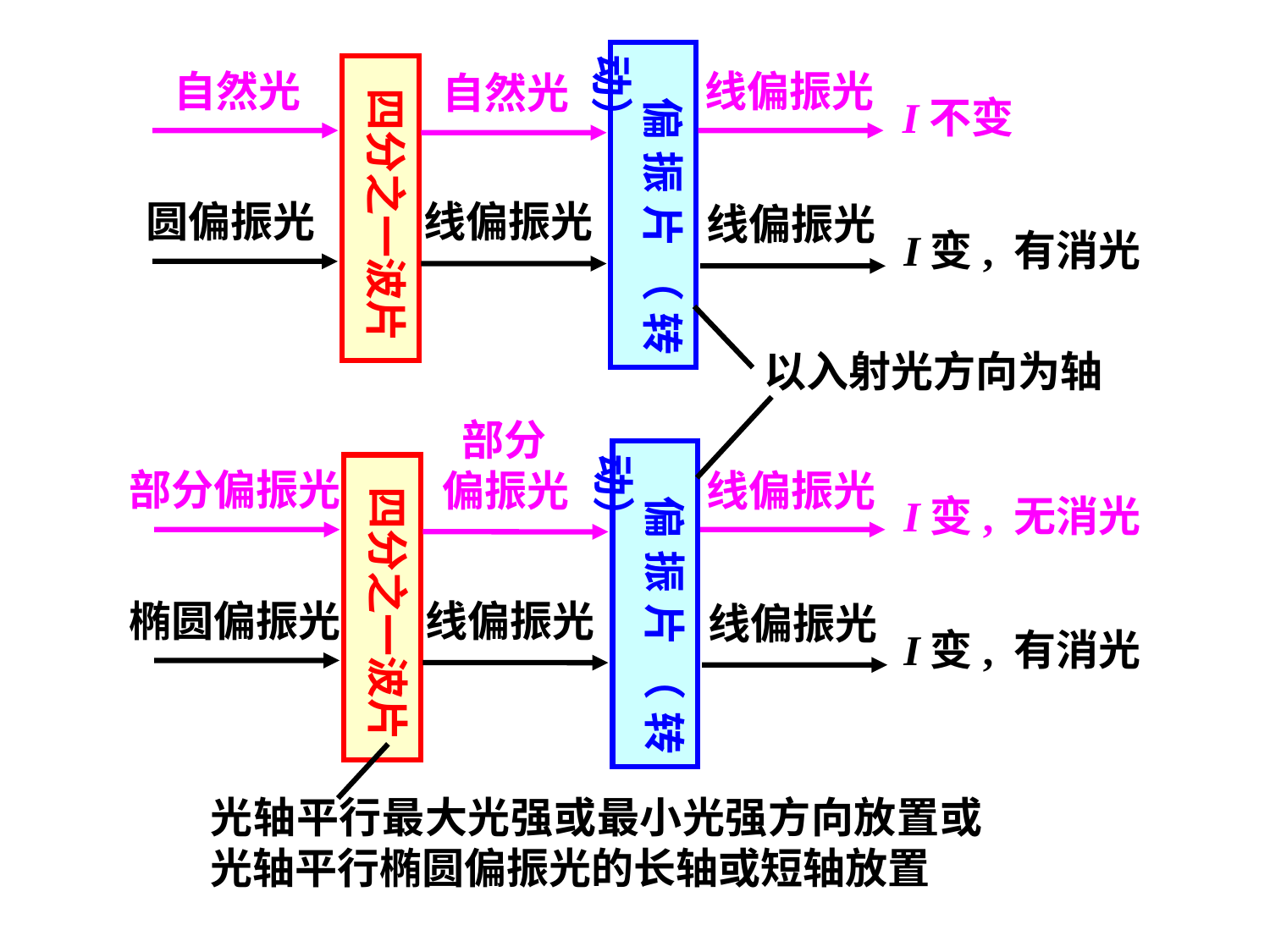

偏振片（转动）
 四分之一波片
自然光

线偏振光
 I不变

自然光

圆偏振光

线偏振光

线偏振光
I变, 有消光

以入射光方向为轴

 部分
偏振光

 偏振片（转动）
 四分之一波片
部分偏振光

线偏振光
I变, 无消光

椭圆偏振光

线偏振光

线偏振光
I变, 有消光

光轴平行最大光强或最小光强方向放置或光轴平行椭圆偏振光的长轴或短轴放置